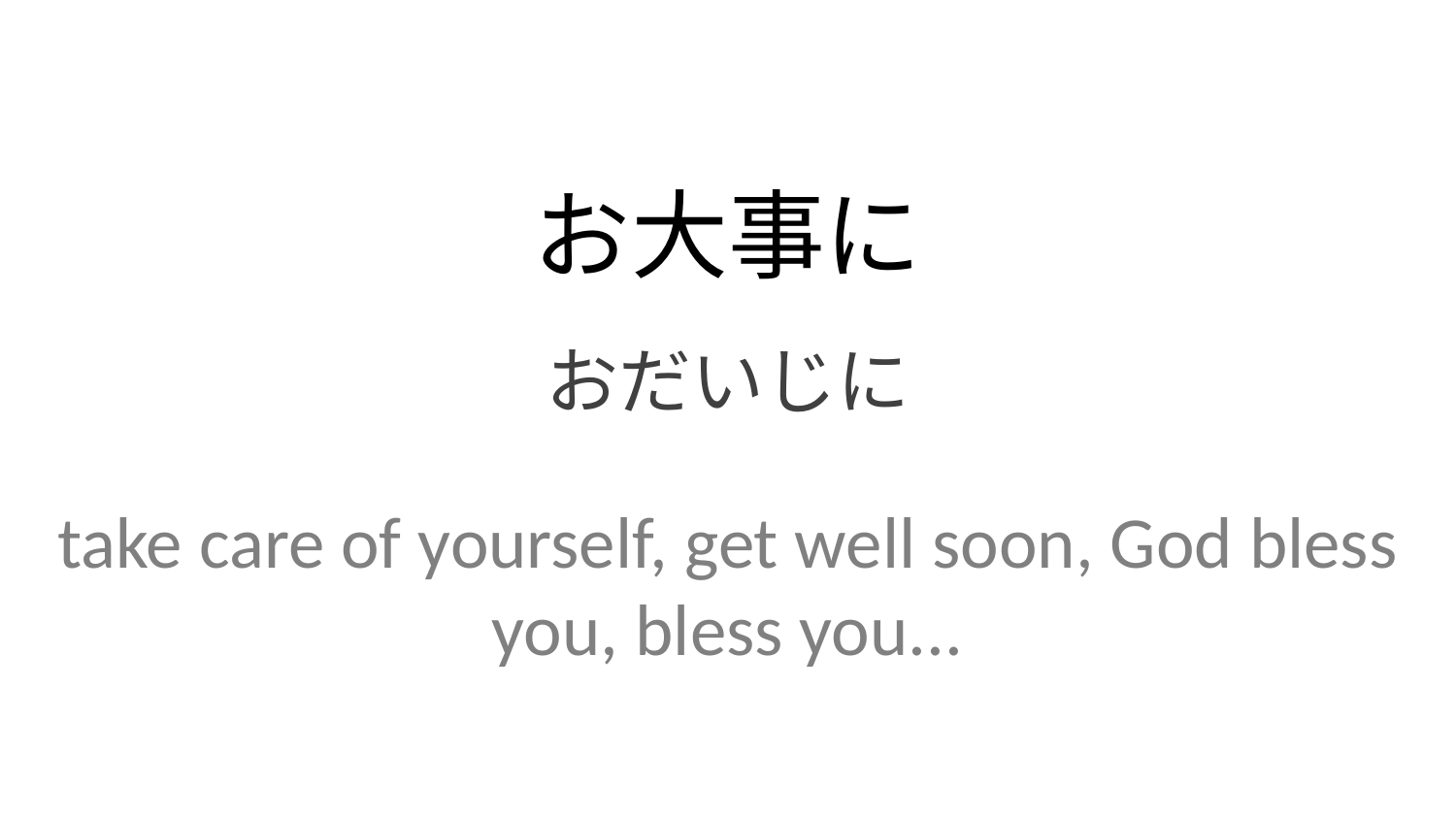

お大事に

おだいじに
take care of yourself, get well soon, God bless you, bless you...